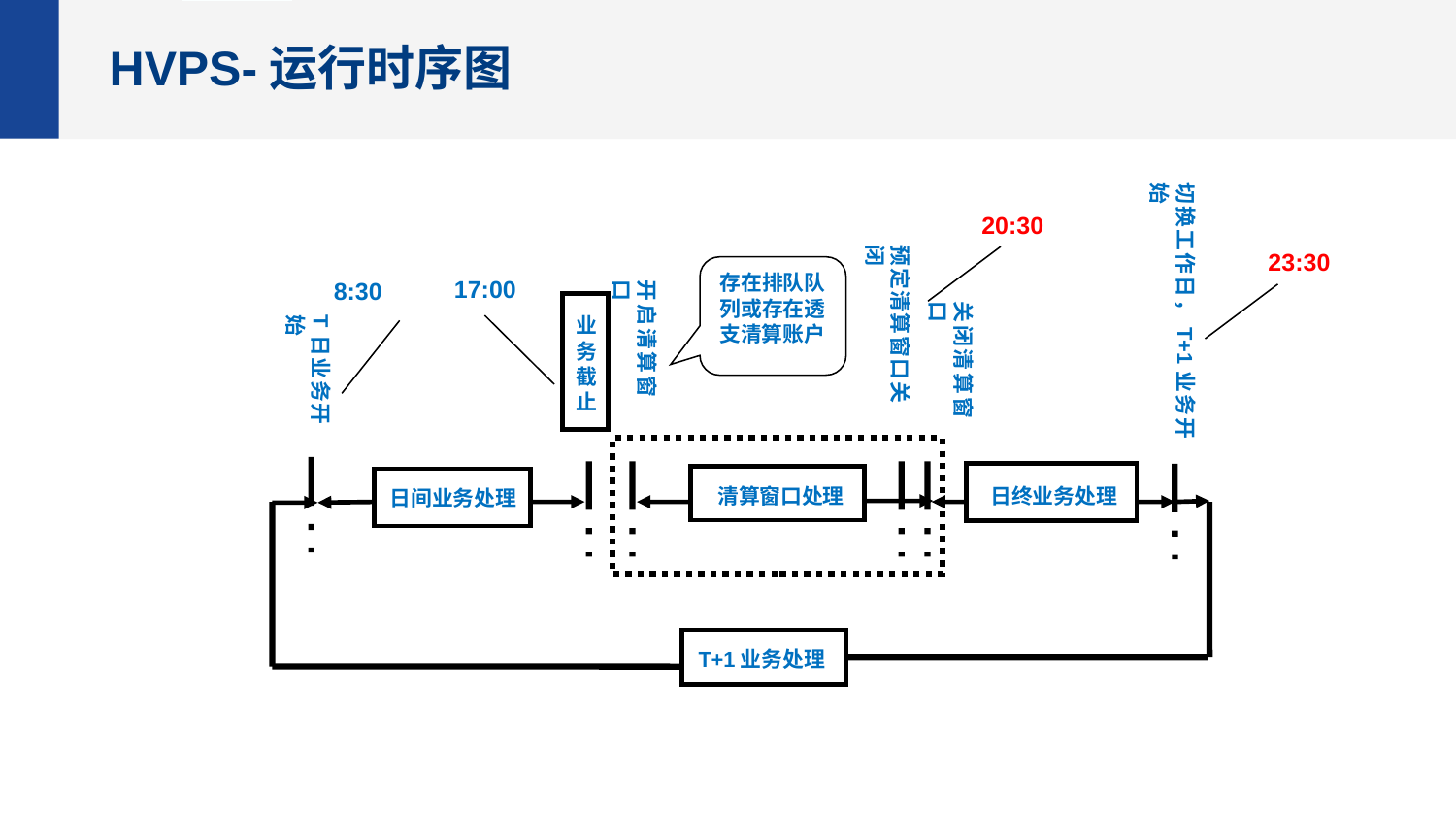

HVPS-运行时序图
切换工作日，T+1业务开始
20:30

预定清算窗口关闭
23:30

存在排队队列或存在透支清算账户
8:30

17:00

开启清算窗口

关闭清算窗口

T日业务开始
业务截止

清算窗口处理
日终业务处理
日间业务处理

T+1业务处理